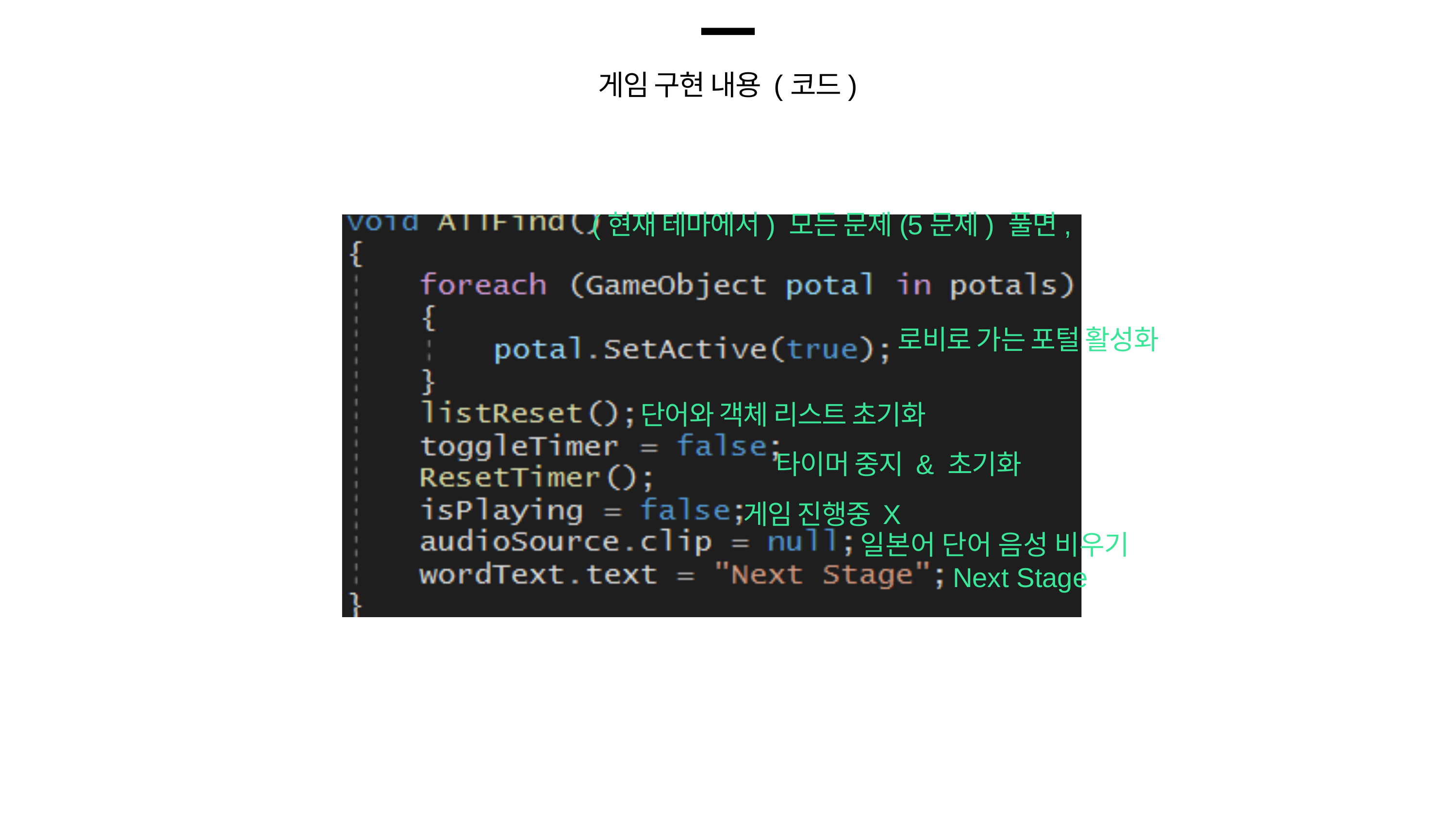

게임 구현 내용 (코드)
(현재 테마에서) 모든 문제(5문제) 풀면,

로비로 가는 포털 활성화
단어와 객체 리스트 초기화
타이머 중지 & 초기화
게임 진행중 X
일본어 단어 음성 비우기
Next Stage